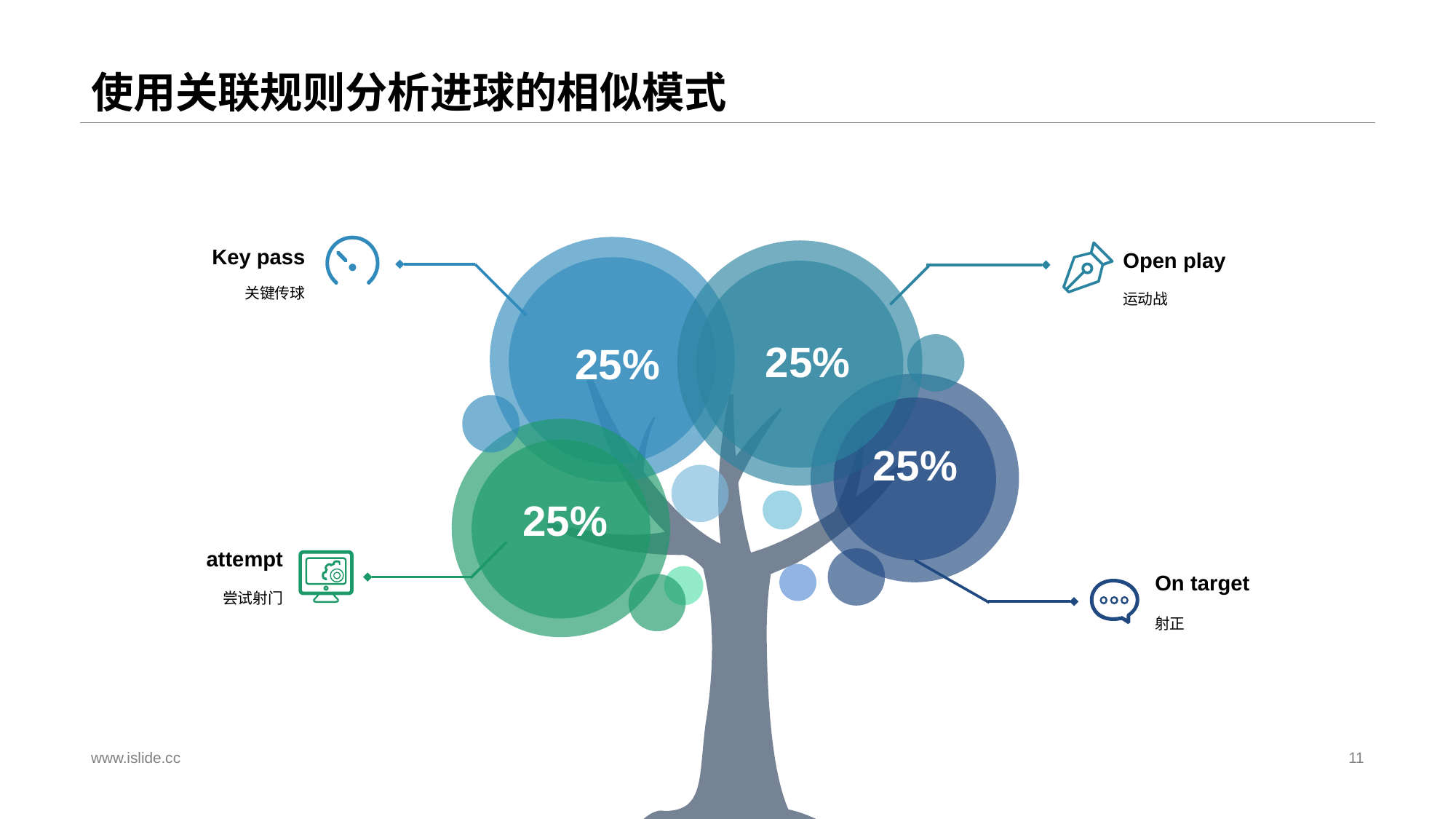

# 使用关联规则分析进球的相似模式

Key pass

Open play

关键传球
运动战
25%
25%

25%

25%

attempt

On target

尝试射门

射正
www.islide.cc
11